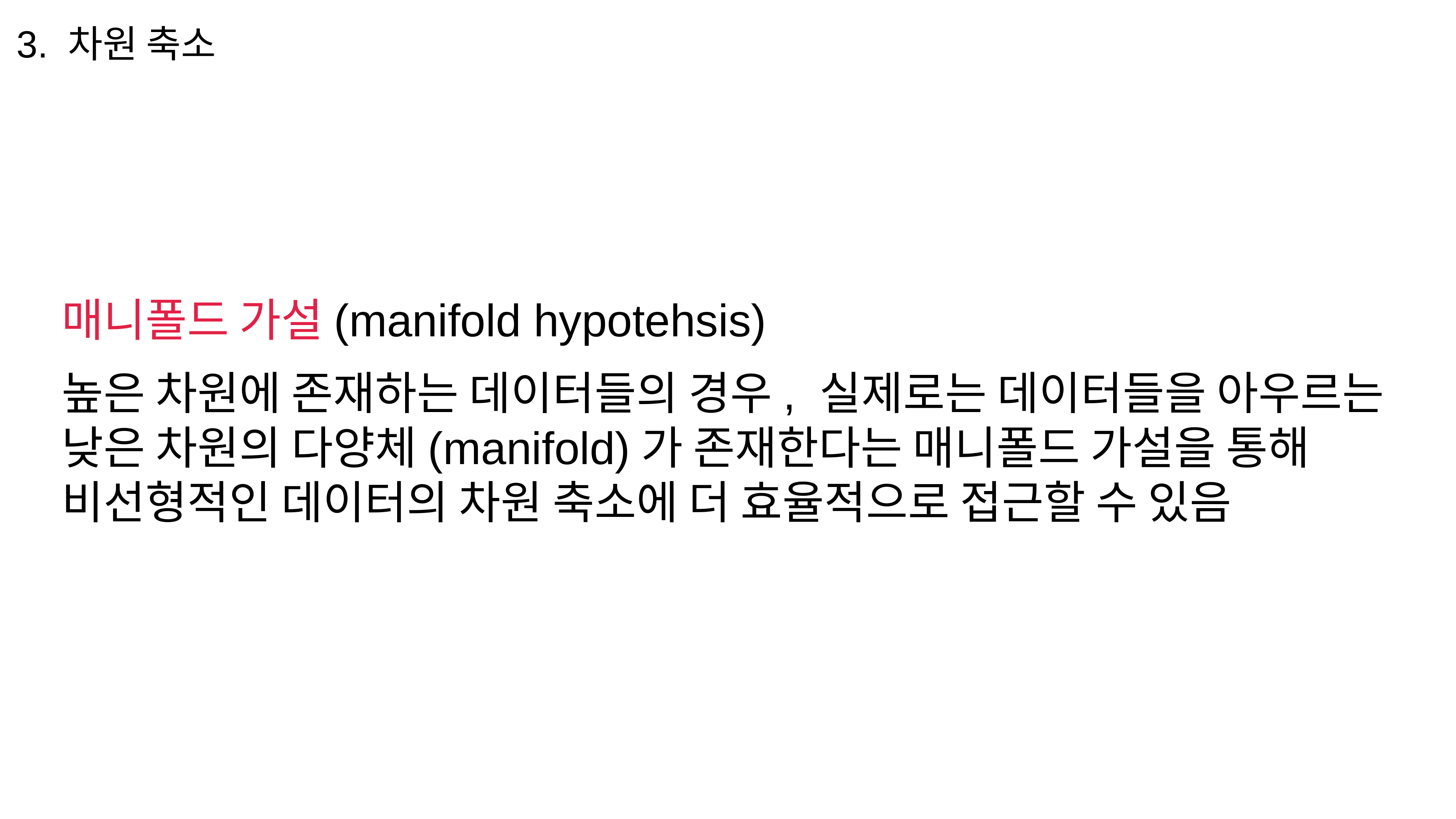

3. 차원 축소
매니폴드 가설(manifold hypotehsis)
높은 차원에 존재하는 데이터들의 경우, 실제로는 데이터들을 아우르는
낮은 차원의 다양체(manifold)가 존재한다는 매니폴드 가설을 통해
비선형적인 데이터의 차원 축소에 더 효율적으로 접근할 수 있음
19